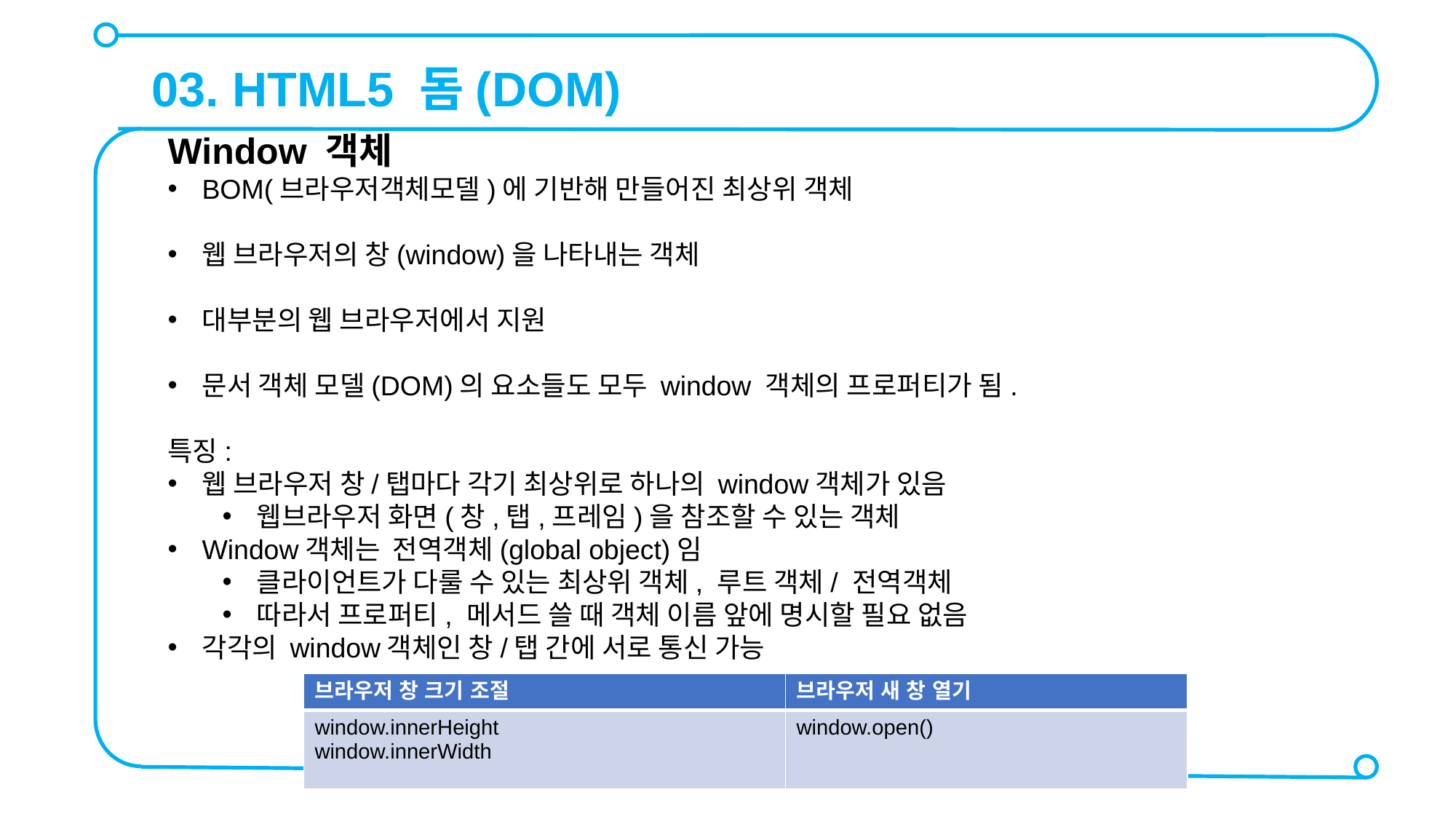

03. HTML5 돔(DOM)
Window 객체
BOM(브라우저객체모델)에 기반해 만들어진 최상위 객체

웹 브라우저의 창(window)을 나타내는 객체

대부분의 웹 브라우저에서 지원

문서 객체 모델(DOM)의 요소들도 모두 window 객체의 프로퍼티가 됨.

특징:
웹 브라우저 창/탭마다 각기 최상위로 하나의 window객체가 있음
웹브라우저 화면(창,탭,프레임)을 참조할 수 있는 객체
Window객체는  전역객체(global object)임
클라이언트가 다룰 수 있는 최상위 객체, 루트 객체/ 전역객체
따라서 프로퍼티, 메서드 쓸 때 객체 이름 앞에 명시할 필요 없음
각각의 window객체인 창/탭 간에 서로 통신 가능

| 브라우저 창 크기 조절 | 브라우저 새 창 열기 |
| --- | --- |
| window.innerHeight window.innerWidth | window.open() |